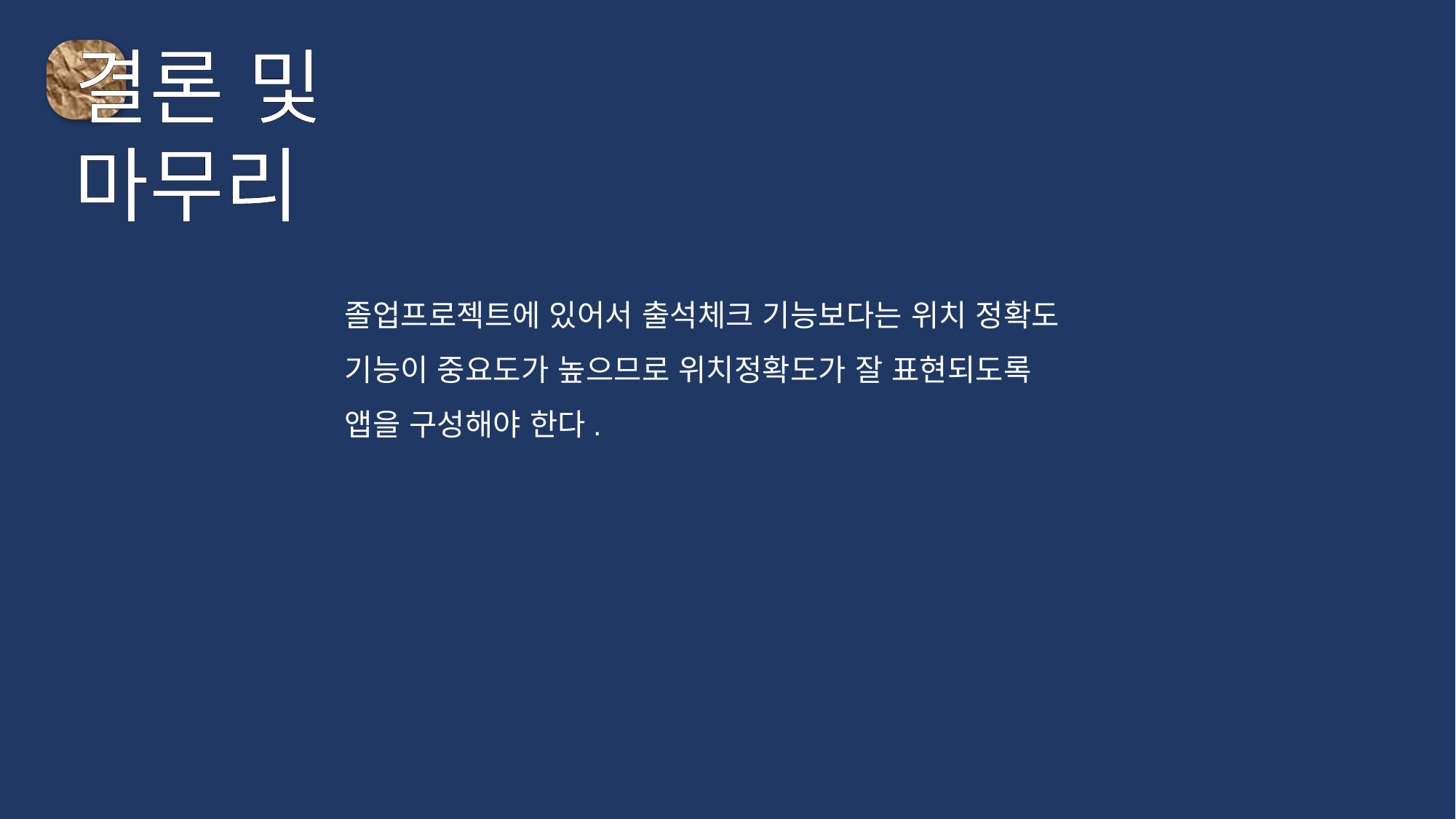

결론 및 마무리

졸업프로젝트에 있어서 출석체크 기능보다는 위치 정확도 기능이 중요도가 높으므로 위치정확도가 잘 표현되도록 앱을 구성해야 한다.